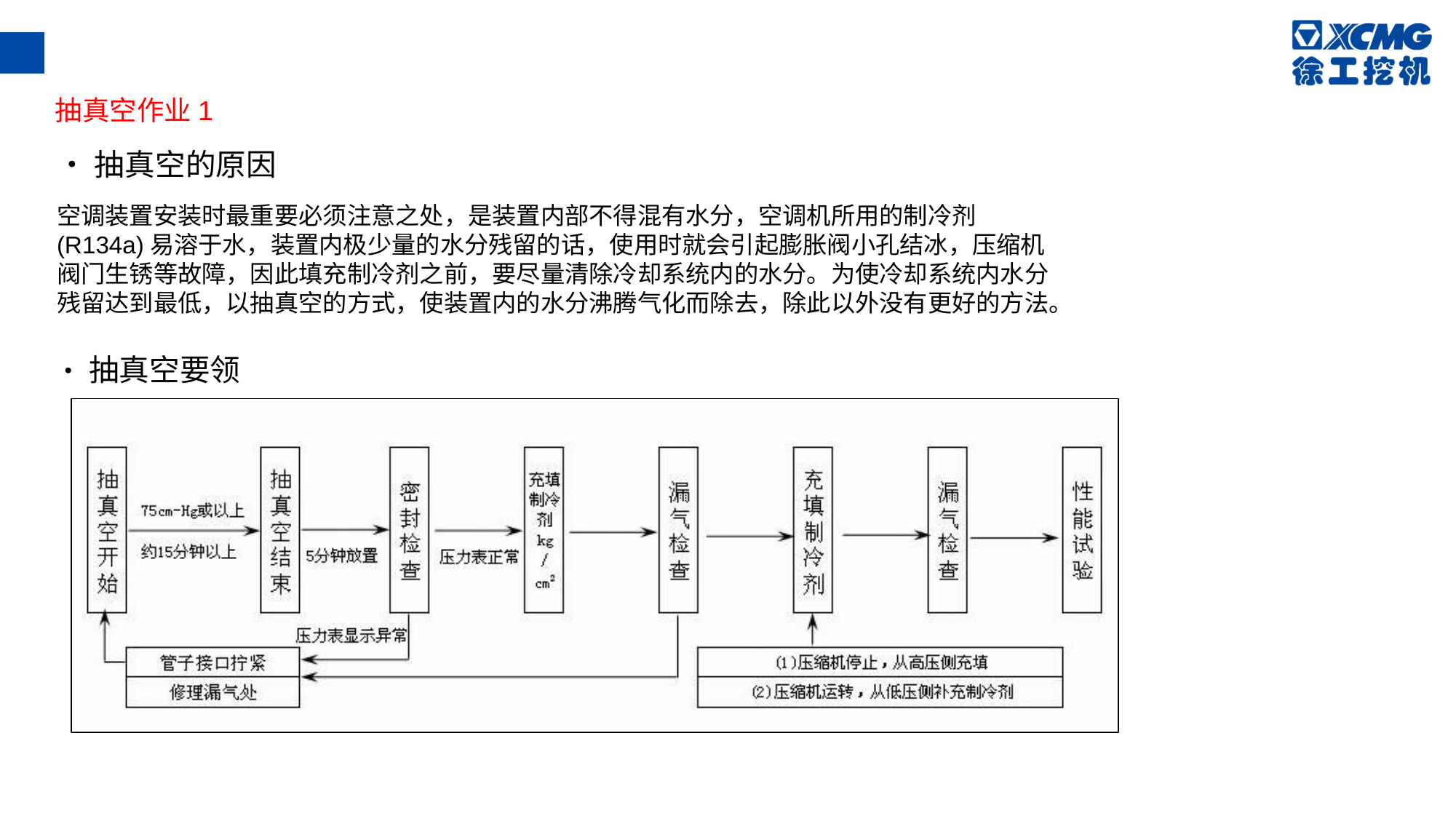

抽真空作业1
•抽真空的原因
空调装置安装时最重要必须注意之处，是装置内部不得混有水分，空调机所用的制冷剂(R134a)易溶于水，装置内极少量的水分残留的话，使用时就会引起膨胀阀小孔结冰，压缩机阀门生锈等故障，因此填充制冷剂之前，要尽量清除冷却系统内的水分。为使冷却系统内水分残留达到最低，以抽真空的方式，使装置内的水分沸腾气化而除去，除此以外没有更好的方法。
•抽真空要领